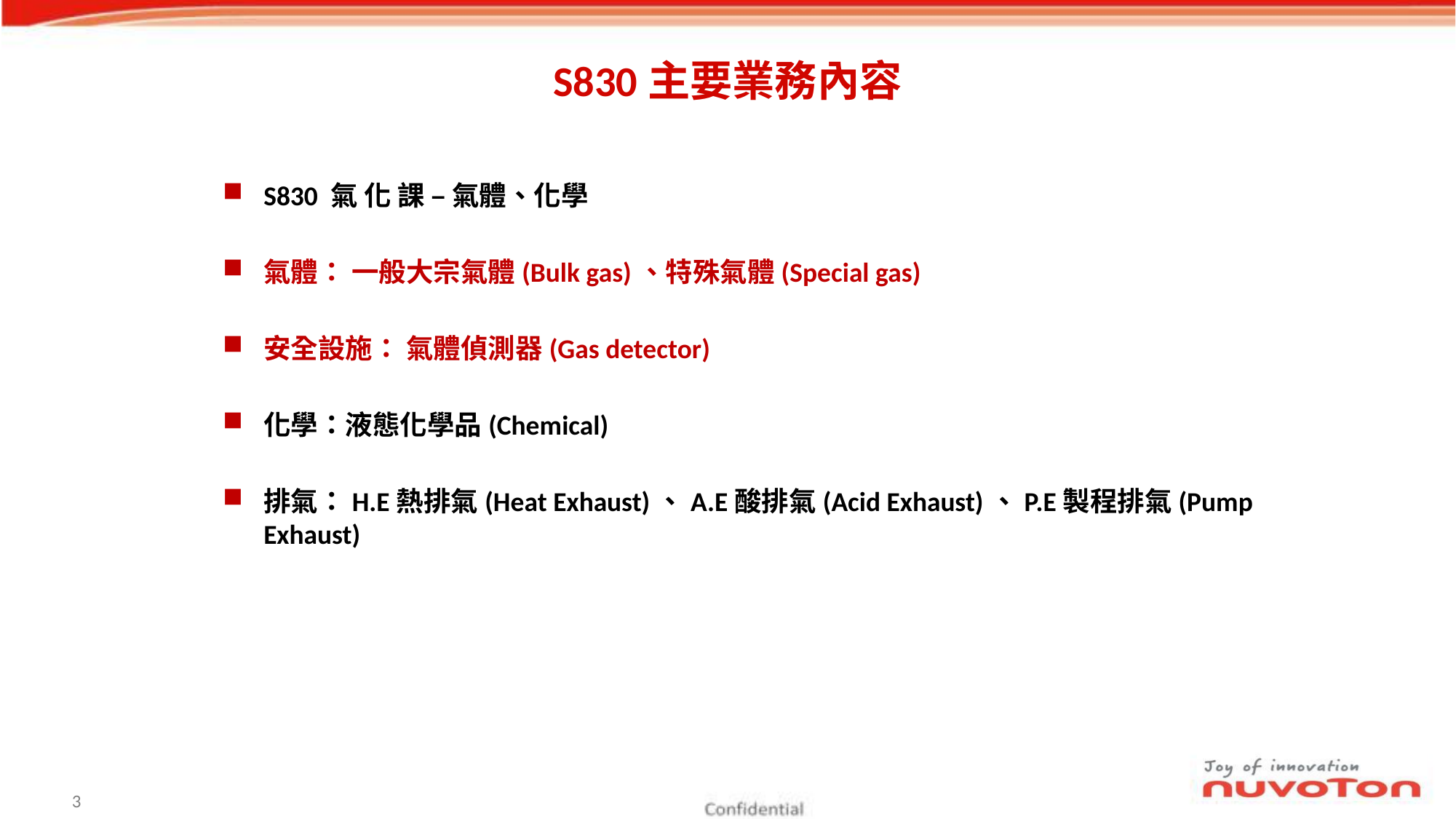

# S830主要業務內容
S830 氣 化 課 – 氣體、化學

氣體： 一般大宗氣體(Bulk gas)、特殊氣體(Special gas)

安全設施： 氣體偵測器(Gas detector)

化學：液態化學品(Chemical)

排氣：H.E熱排氣(Heat Exhaust)、A.E酸排氣(Acid Exhaust)、P.E製程排氣(Pump Exhaust)
3